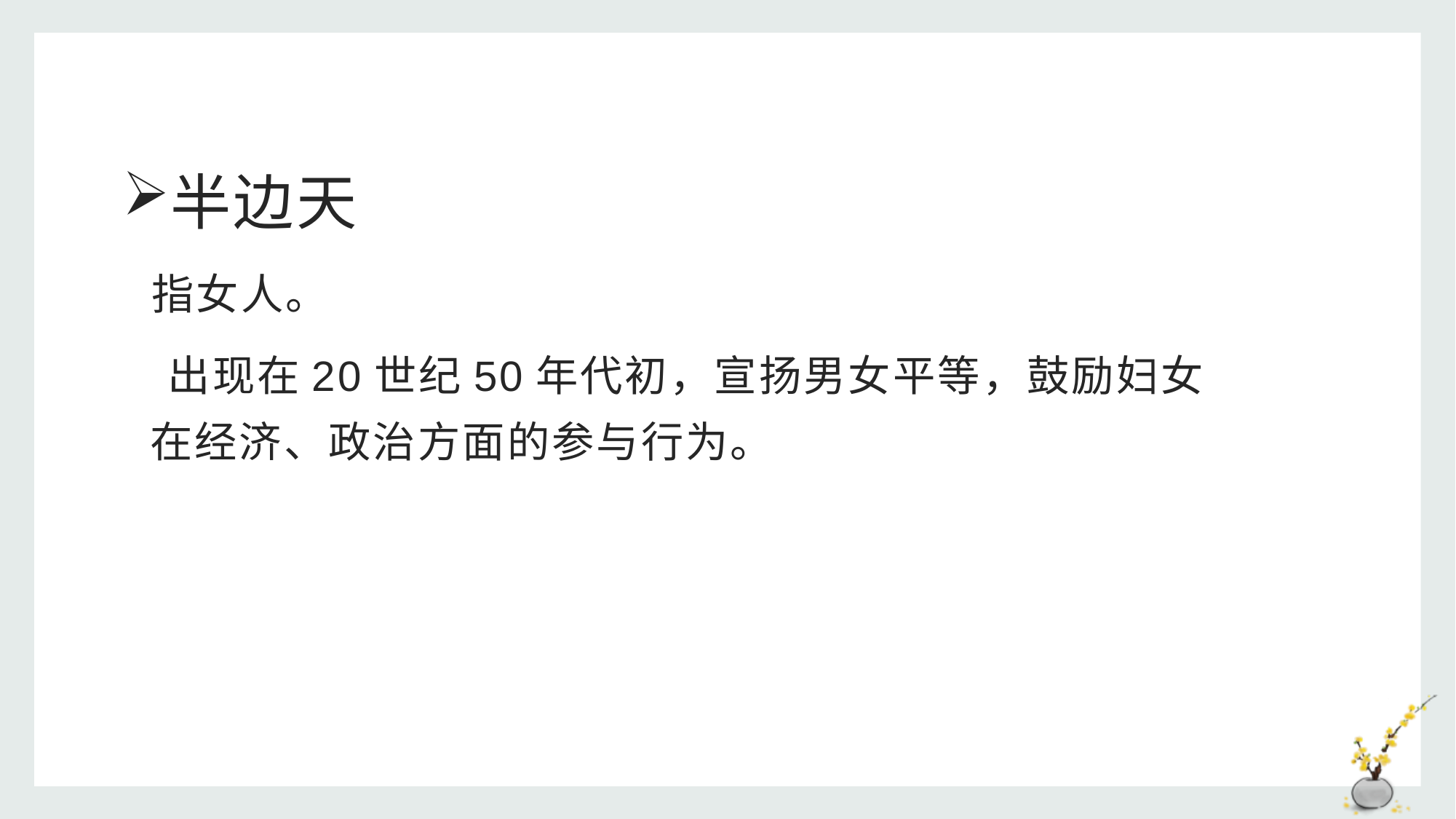

半边天
   指女人。
   出现在20世纪50年代初，宣扬男女平等，鼓励妇女在经济、政治方面的参与行为。